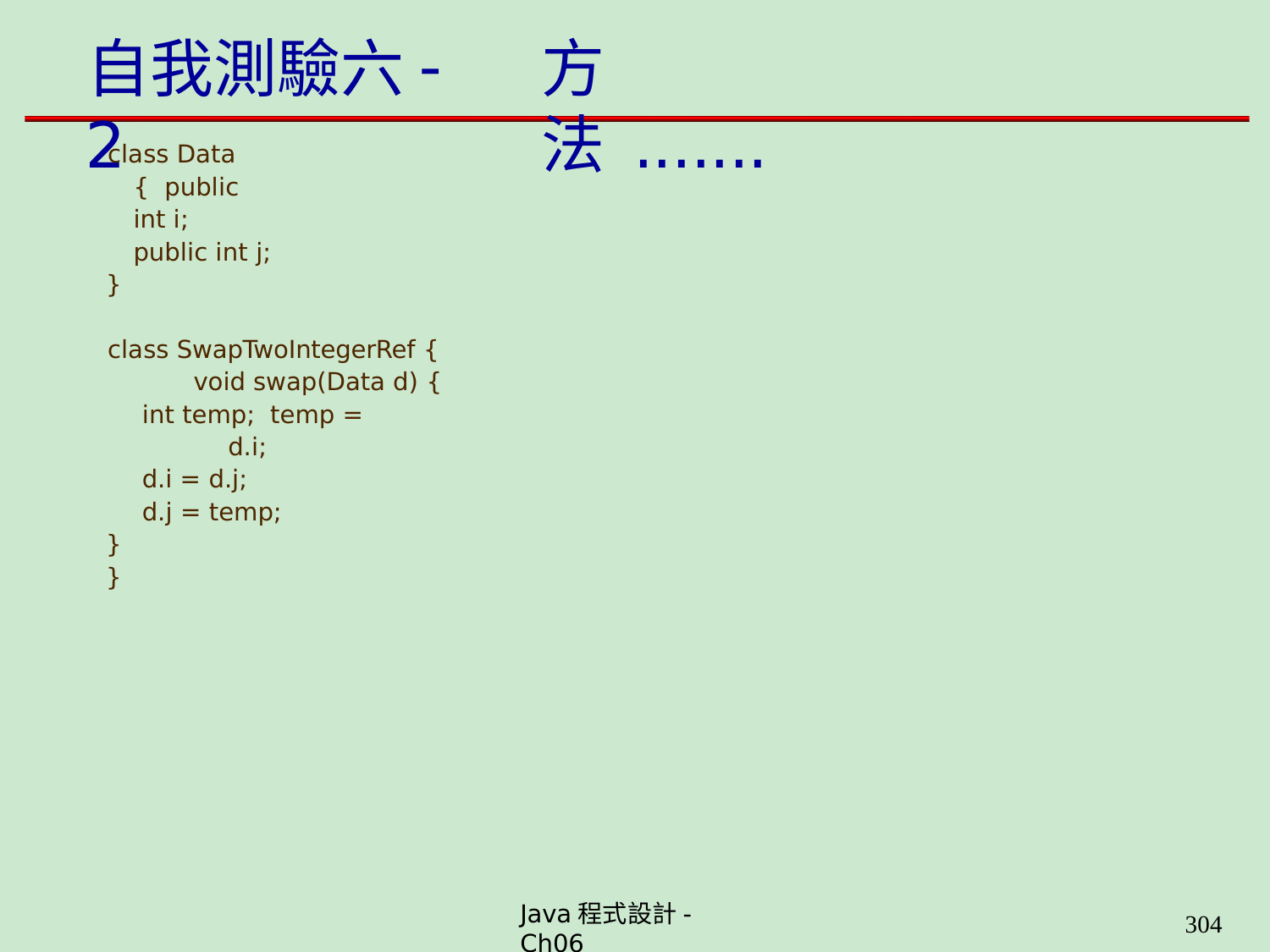

# 自我測驗六-2
方法 .......
class Data {  public int i;  public int j;
}

class SwapTwoIntegerRef {  void swap(Data d) {
int temp;  temp = d.i;
d.i = d.j;
d.j = temp;
}
}
Java程式設計-Ch06
304